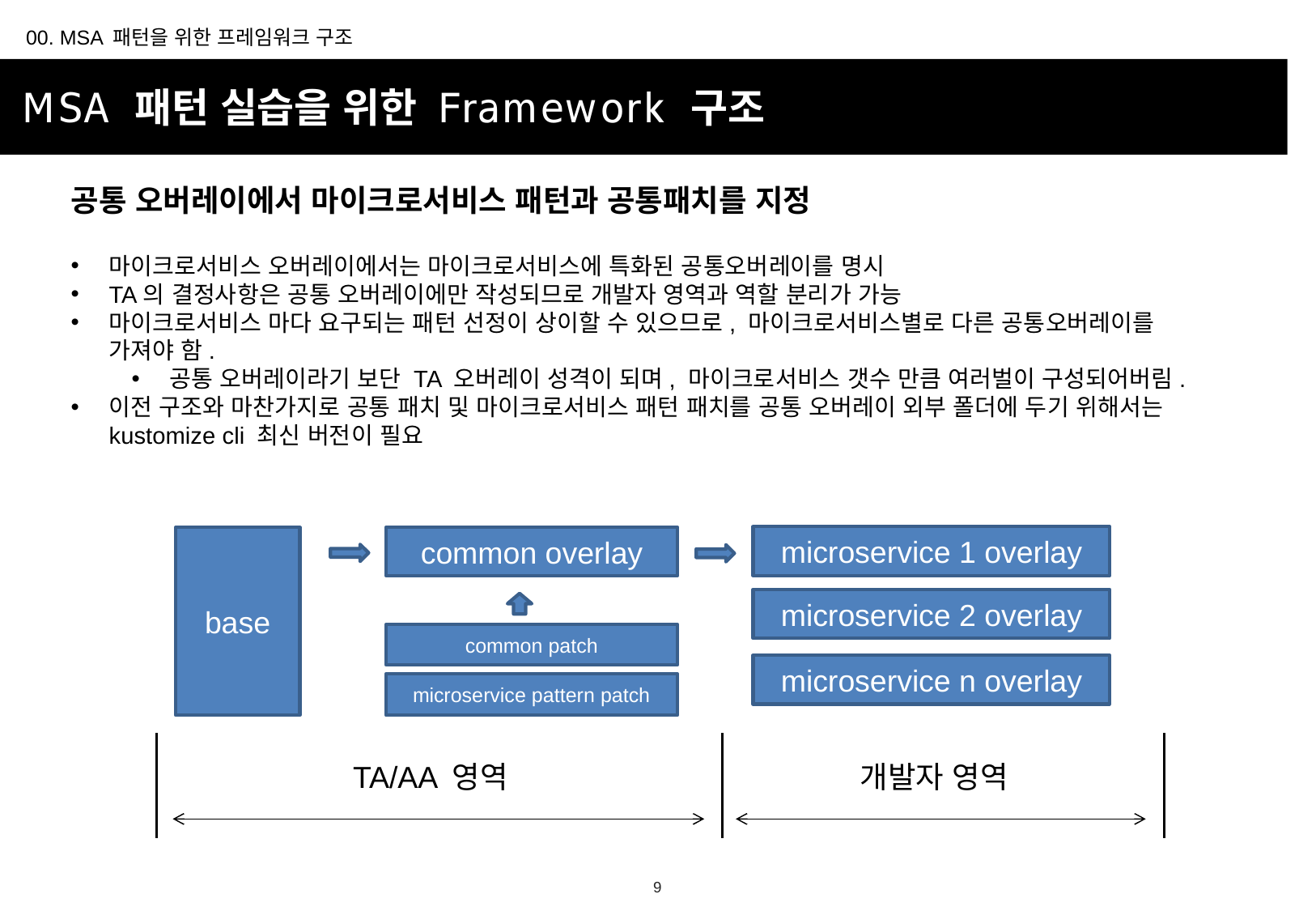

00. MSA 패턴을 위한 프레임워크 구조
MSA 패턴 실습을 위한 Framework 구조
공통 오버레이에서 마이크로서비스 패턴과 공통패치를 지정
마이크로서비스 오버레이에서는 마이크로서비스에 특화된 공통오버레이를 명시
TA의 결정사항은 공통 오버레이에만 작성되므로 개발자 영역과 역할 분리가 가능
마이크로서비스 마다 요구되는 패턴 선정이 상이할 수 있으므로, 마이크로서비스별로 다른 공통오버레이를 가져야 함.
공통 오버레이라기 보단 TA 오버레이 성격이 되며, 마이크로서비스 갯수 만큼 여러벌이 구성되어버림.
이전 구조와 마찬가지로 공통 패치 및 마이크로서비스 패턴 패치를 공통 오버레이 외부 폴더에 두기 위해서는 kustomize cli 최신 버전이 필요
microservice 1 overlay
base
common overlay

microservice 2 overlay

common patch
microservice n overlay
microservice pattern patch
TA/AA 영역
개발자 영역